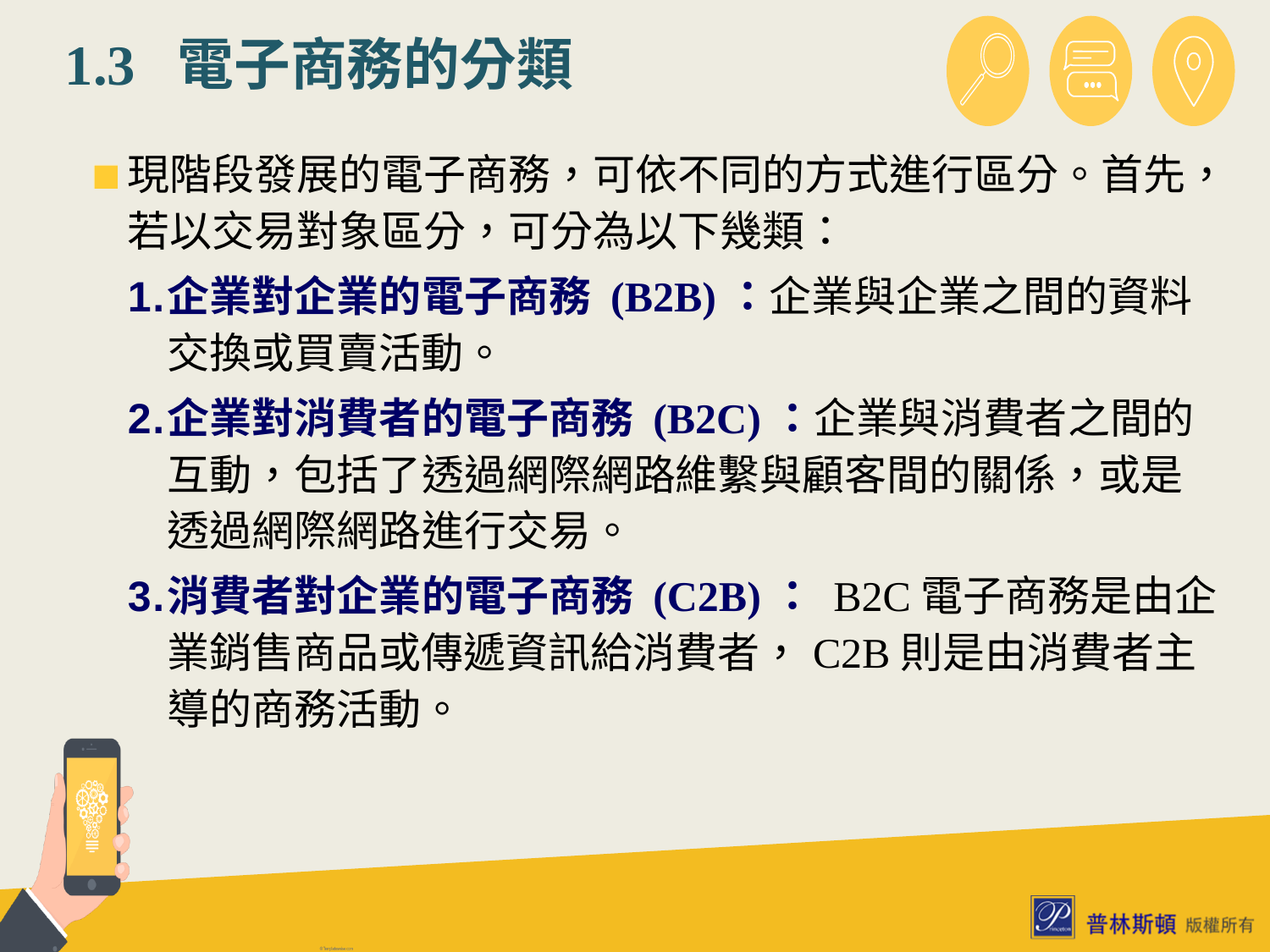

# 1.3  電子商務的分類
現階段發展的電子商務，可依不同的方式進行區分。首先，若以交易對象區分，可分為以下幾類：
企業對企業的電子商務 (B2B)：企業與企業之間的資料交換或買賣活動。
企業對消費者的電子商務 (B2C)：企業與消費者之間的互動，包括了透過網際網路維繫與顧客間的關係，或是透過網際網路進行交易。
消費者對企業的電子商務 (C2B)： B2C電子商務是由企業銷售商品或傳遞資訊給消費者，C2B則是由消費者主導的商務活動。